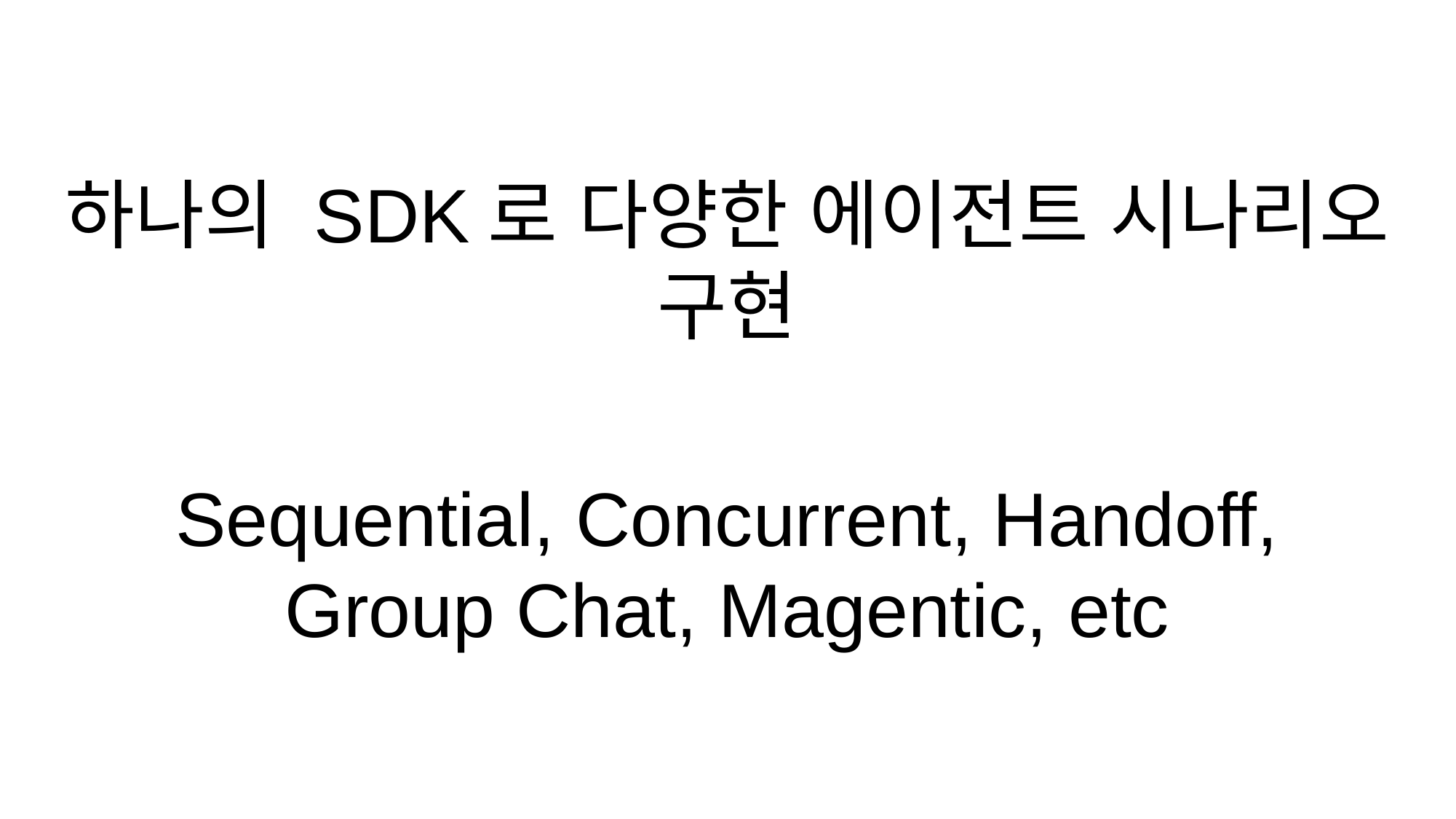

하나의 SDK로 다양한 에이전트 시나리오 구현

Sequential, Concurrent, Handoff,
Group Chat, Magentic, etc